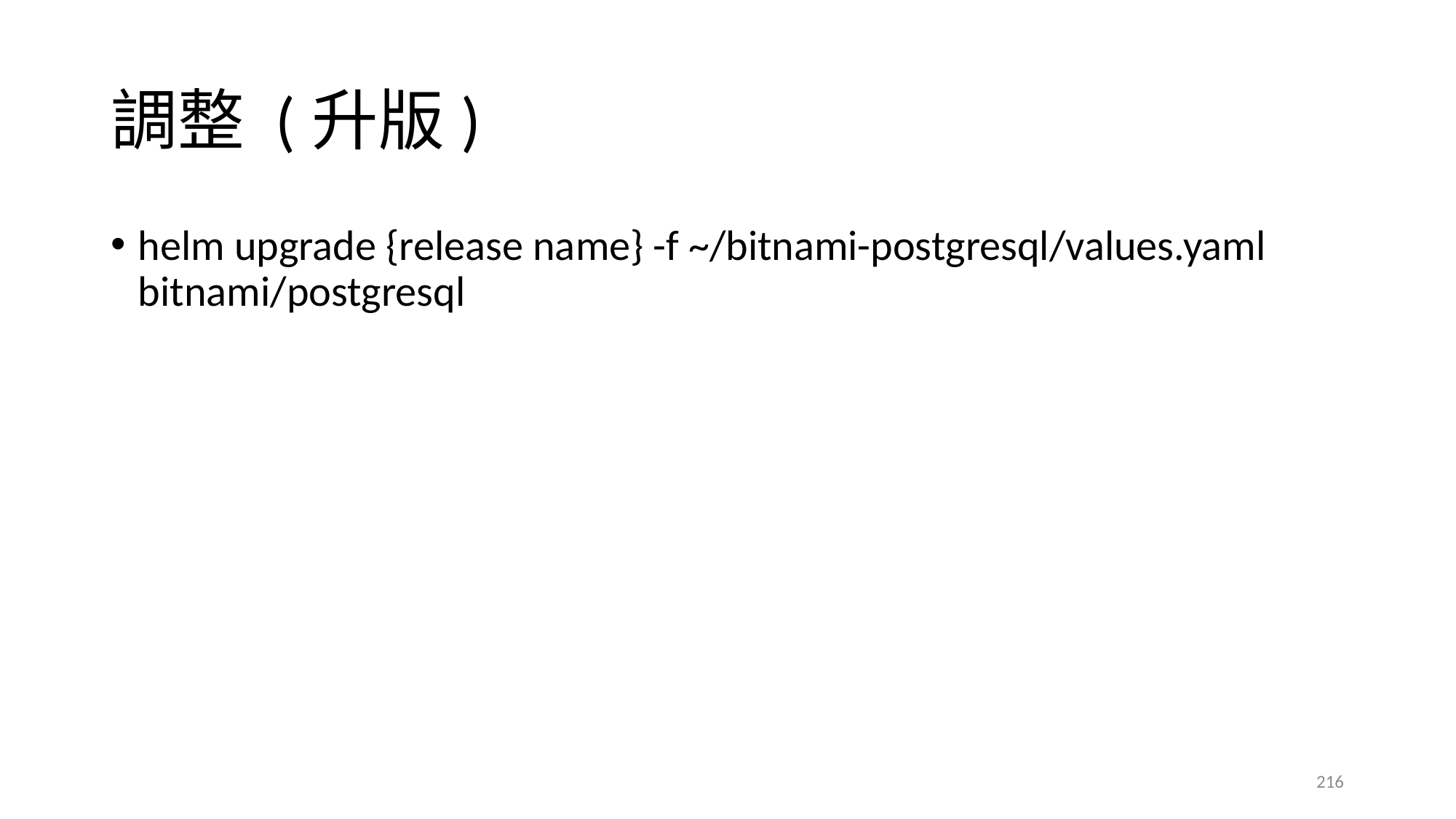

# 調整 (升版)
helm upgrade {release name} -f ~/bitnami-postgresql/values.yaml bitnami/postgresql
216